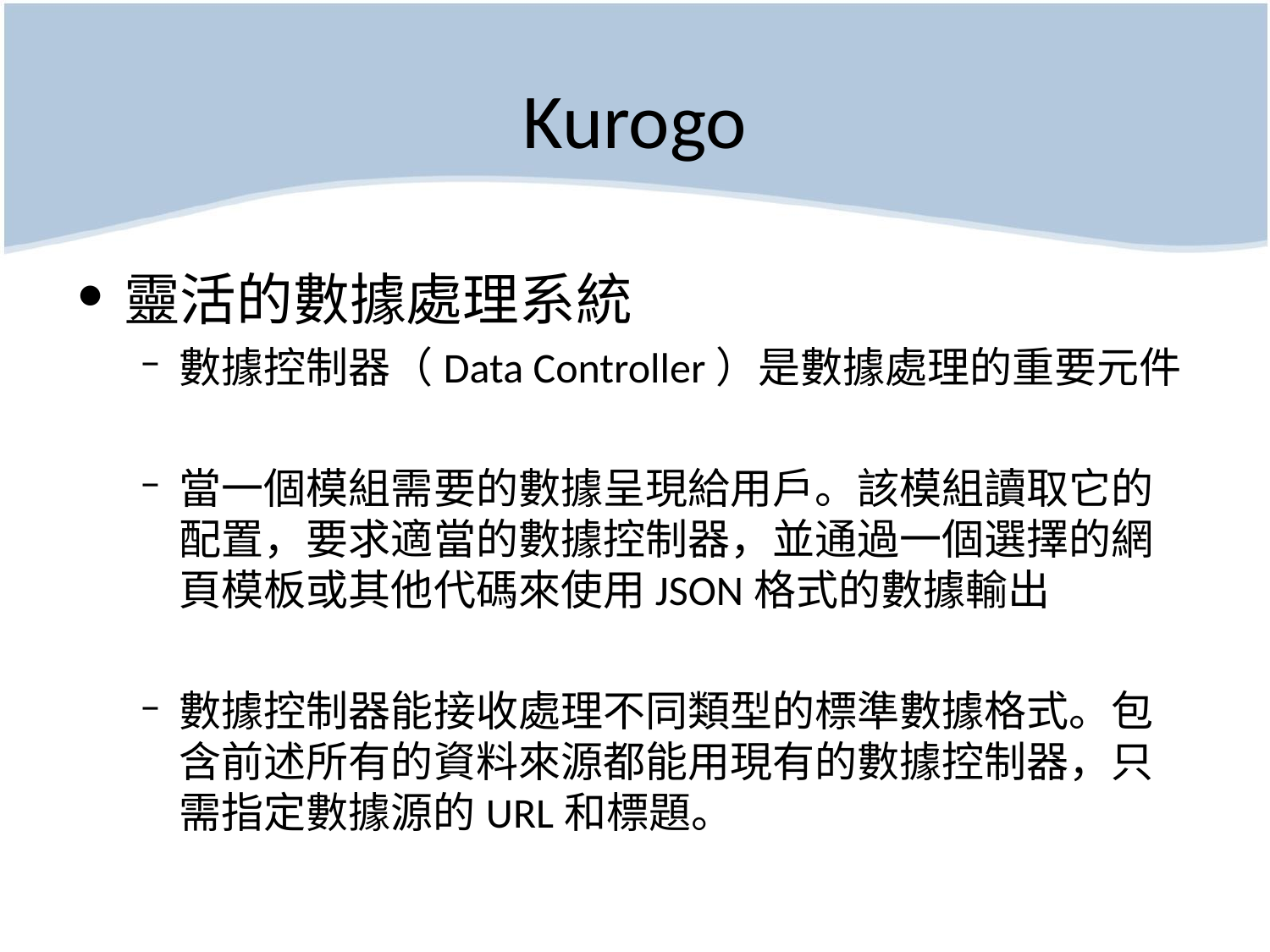

# Kurogo
靈活的數據處理系統
數據控制器（Data Controller）是數據處理的重要元件

當一個模組需要的數據呈現給用戶。該模組讀取它的配置，要求適當的數據控制器，並通過一個選擇的網頁模板或其他代碼來使用JSON格式的數據輸出

數據控制器能接收處理不同類型的標準數據格式。包含前述所有的資料來源都能用現有的數據控制器，只需指定數據源的URL和標題。